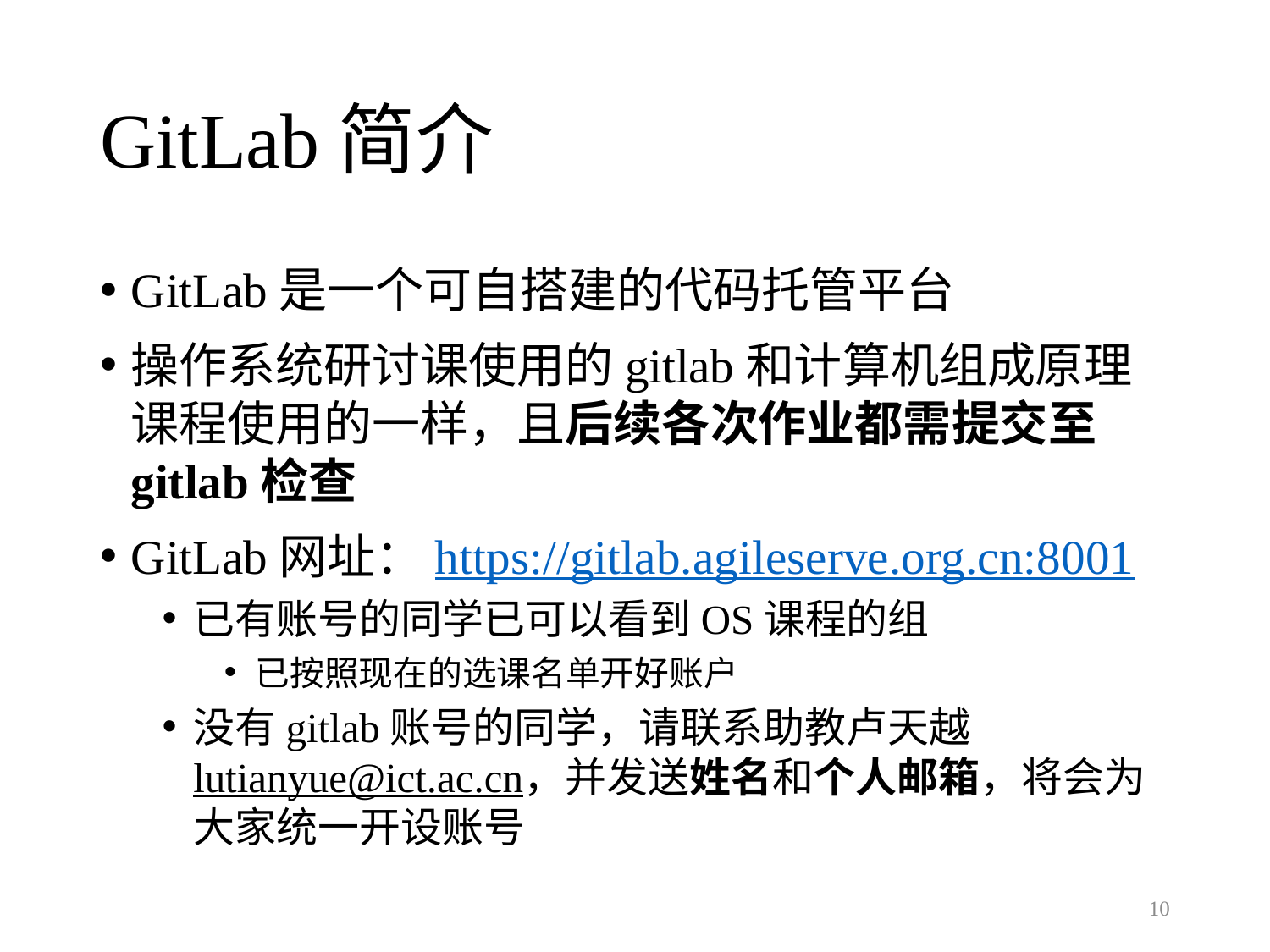

# GitLab简介
GitLab是一个可自搭建的代码托管平台
操作系统研讨课使用的gitlab和计算机组成原理课程使用的一样，且后续各次作业都需提交至gitlab检查
GitLab网址：https://gitlab.agileserve.org.cn:8001
已有账号的同学已可以看到OS课程的组
已按照现在的选课名单开好账户
没有gitlab账号的同学，请联系助教卢天越 lutianyue@ict.ac.cn，并发送姓名和个人邮箱，将会为大家统一开设账号
10